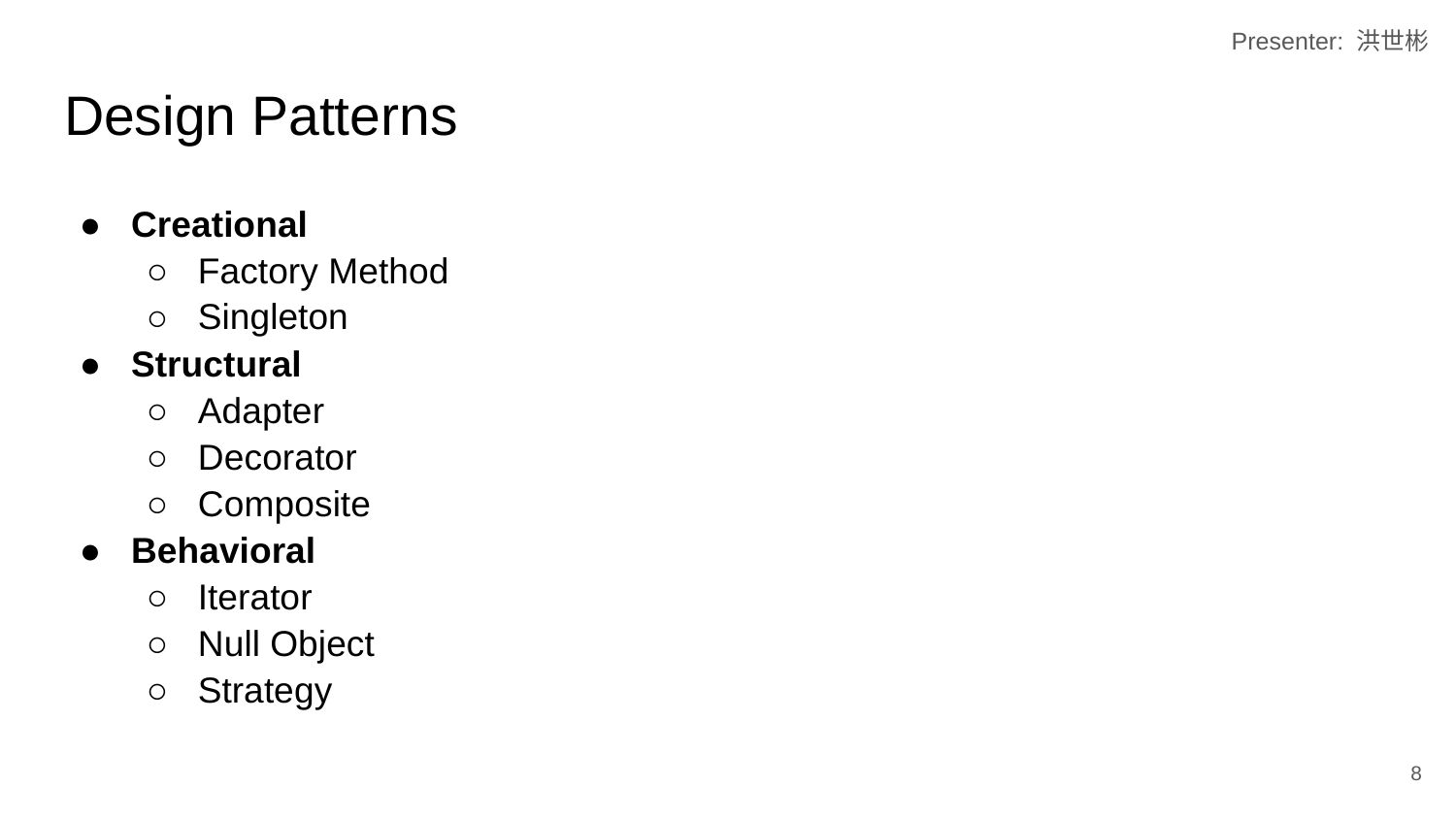

Presenter: 洪世彬
# Design Patterns
Creational
Factory Method
Singleton
Structural
Adapter
Decorator
Composite
Behavioral
Iterator
Null Object
Strategy
8